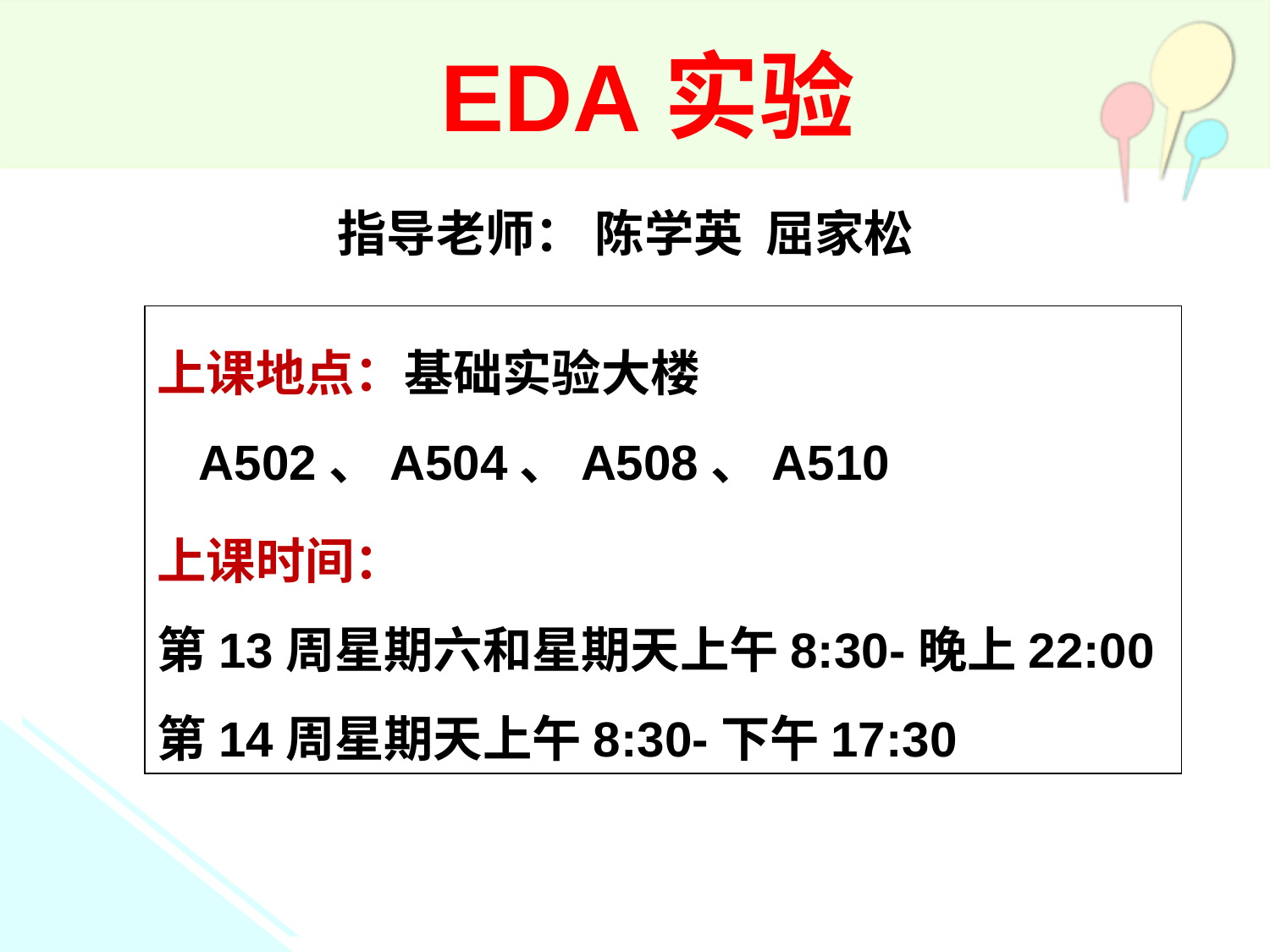

EDA实验
指导老师： 陈学英  屈家松
上课地点：基础实验大楼
   A502、A504、A508、A510
上课时间：
第13周星期六和星期天上午8:30-晚上22:00
第14周星期天上午8:30-下午17:30